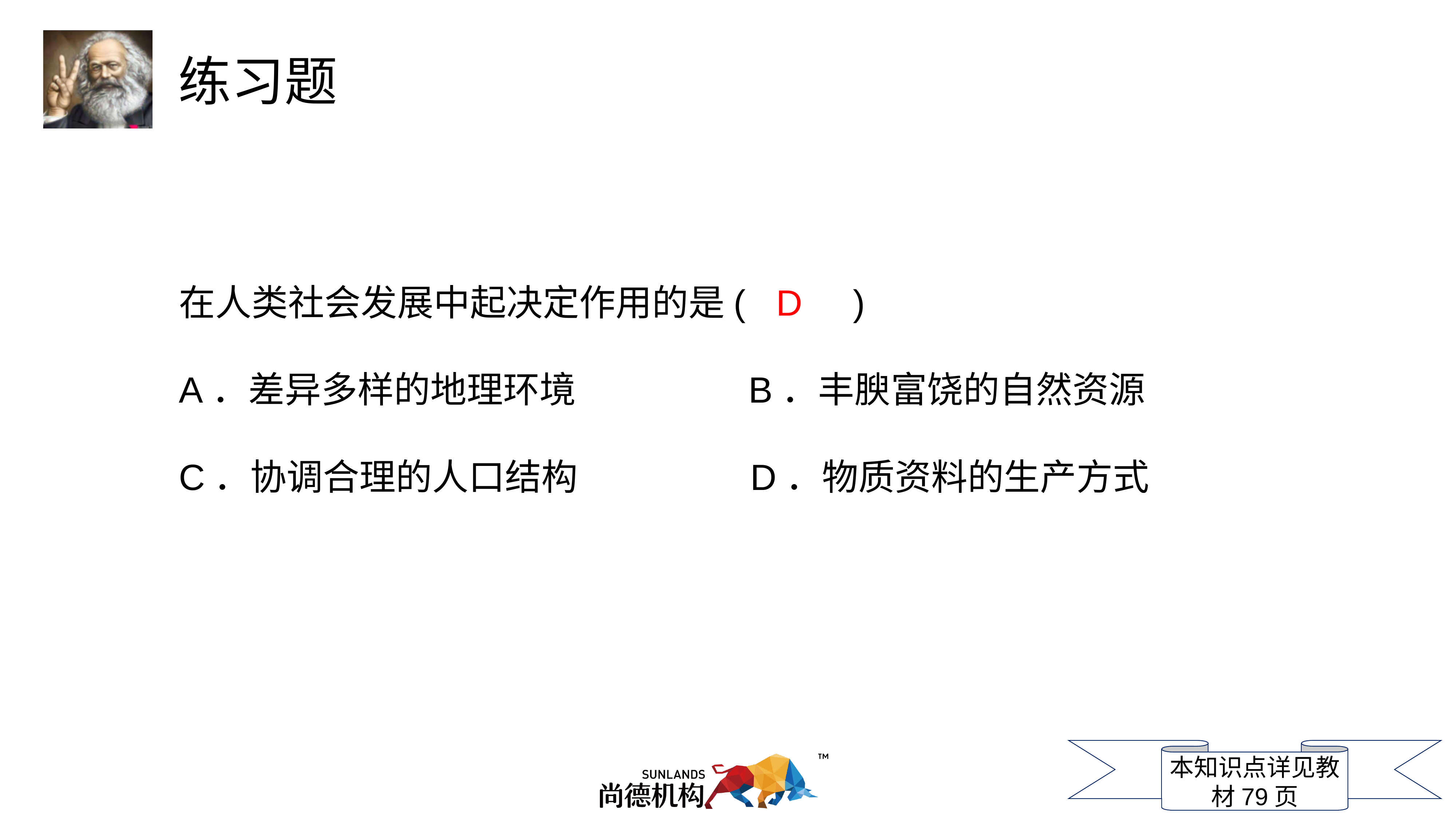

在人类社会发展中起决定作用的是(   D     )
A．差异多样的地理环境                    B．丰腴富饶的自然资源
C．协调合理的人口结构                    D．物质资料的生产方式
本知识点详见教材79页